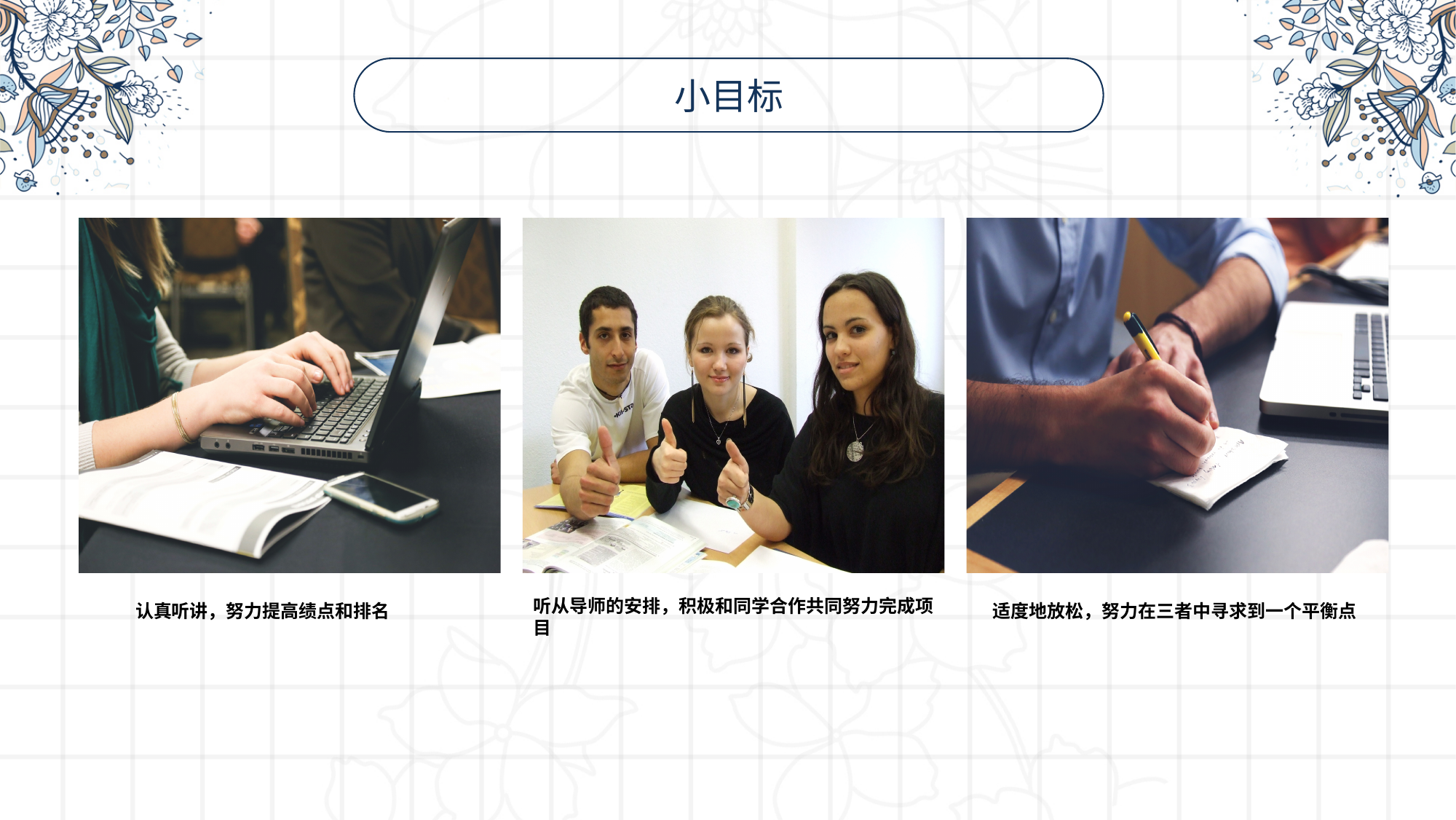

小目标

听从导师的安排，积极和同学合作共同努力完成项目
认真听讲，努力提高绩点和排名
适度地放松，努力在三者中寻求到一个平衡点